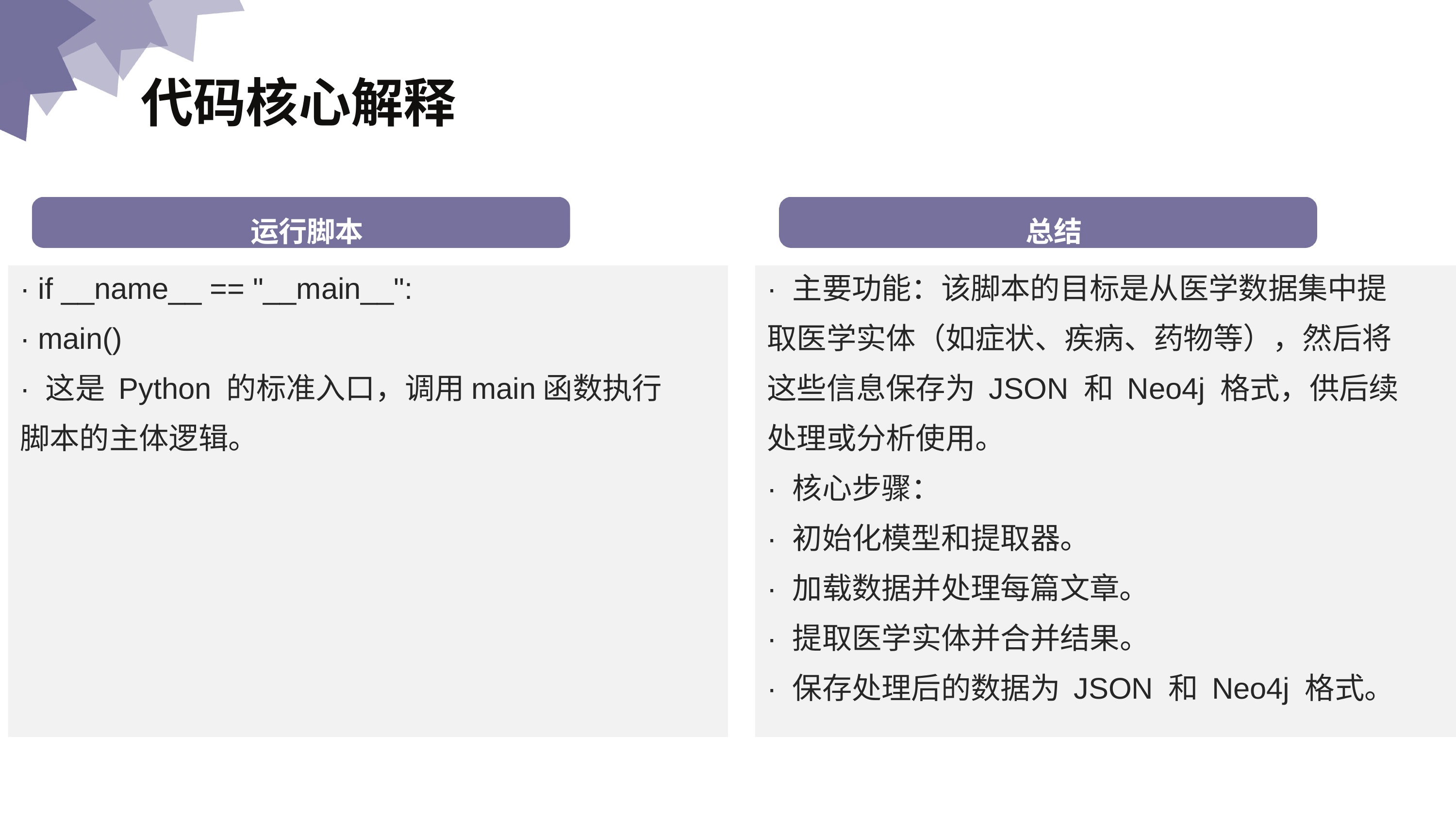

代码核心解释
         幻觉的原因分析

         幻觉的原因分析

运行脚本
总结
· if __name__ == "__main__":
· main()
· 这是 Python 的标准入口，调用main函数执行脚本的主体逻辑。

· 主要功能：该脚本的目标是从医学数据集中提取医学实体（如症状、疾病、药物等），然后将这些信息保存为 JSON 和 Neo4j 格式，供后续处理或分析使用。
· 核心步骤：
· 初始化模型和提取器。
· 加载数据并处理每篇文章。
· 提取医学实体并合并结果。
· 保存处理后的数据为 JSON 和 Neo4j 格式。